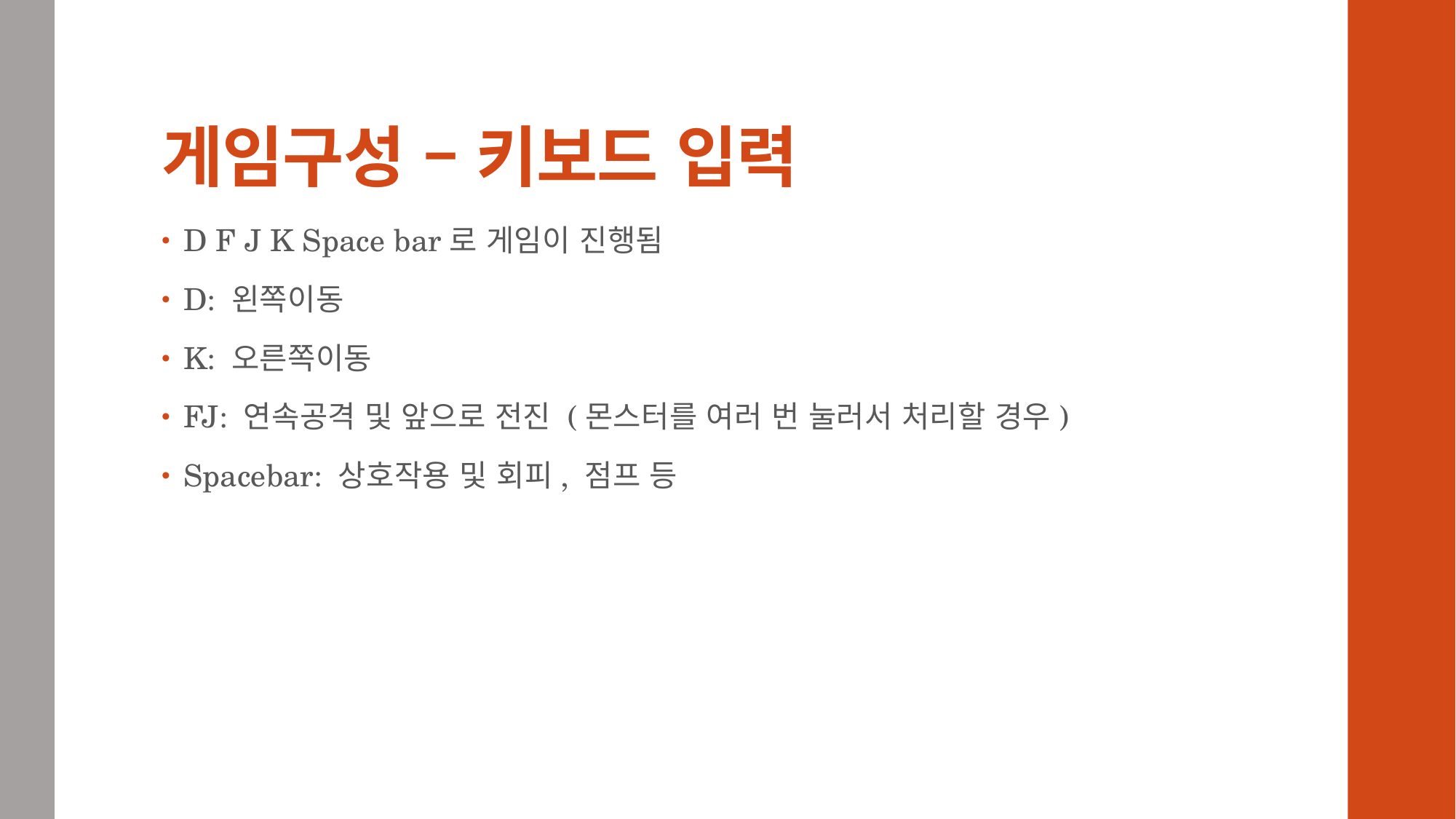

# 게임구성 – 키보드 입력
D F J K Space bar로 게임이 진행됨
D: 왼쪽이동
K: 오른쪽이동
FJ: 연속공격 및 앞으로 전진 (몬스터를 여러 번 눌러서 처리할 경우)
Spacebar: 상호작용 및 회피, 점프 등